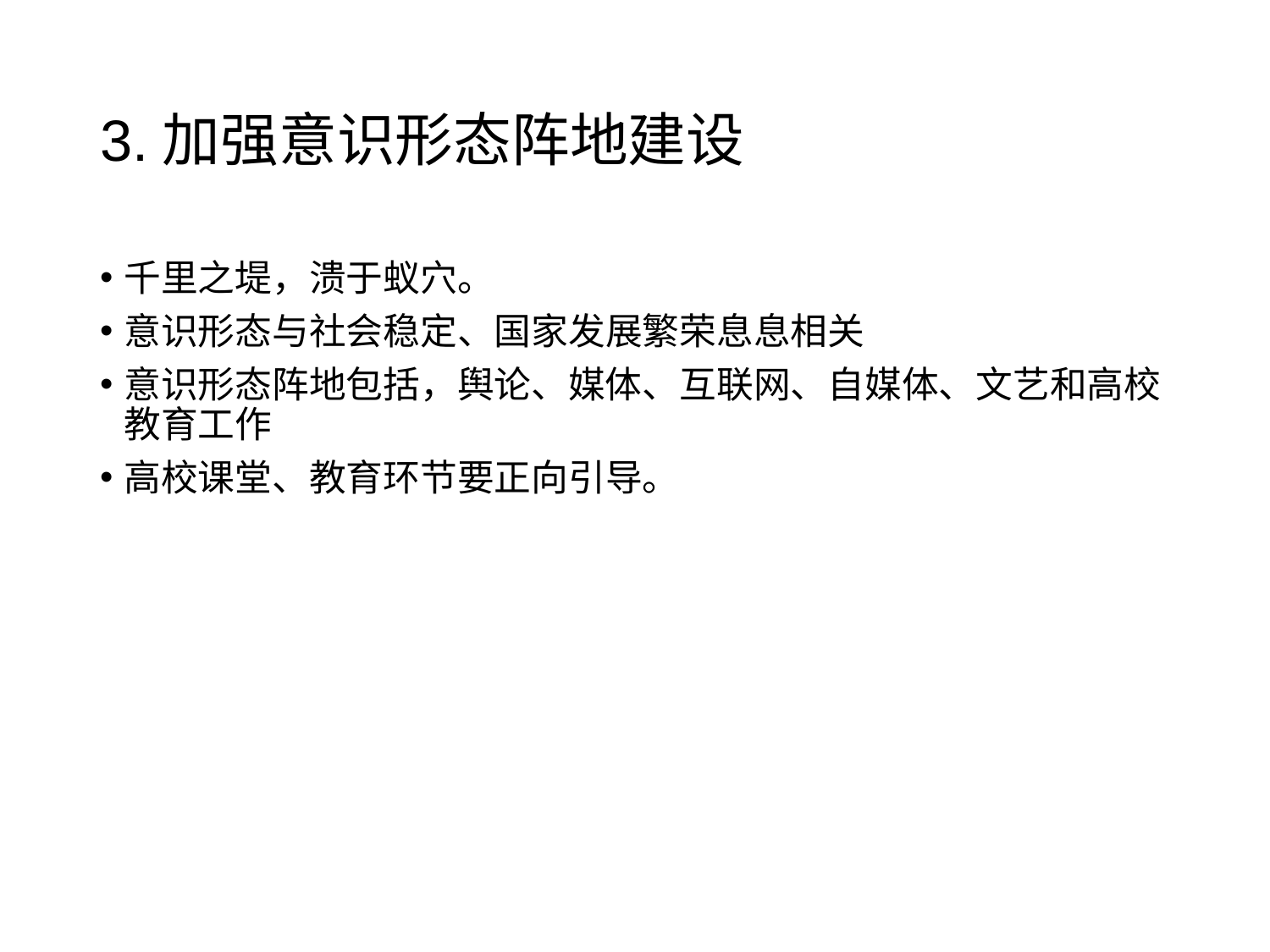

# 3.加强意识形态阵地建设
千里之堤，溃于蚁穴。
意识形态与社会稳定、国家发展繁荣息息相关
意识形态阵地包括，舆论、媒体、互联网、自媒体、文艺和高校教育工作
高校课堂、教育环节要正向引导。